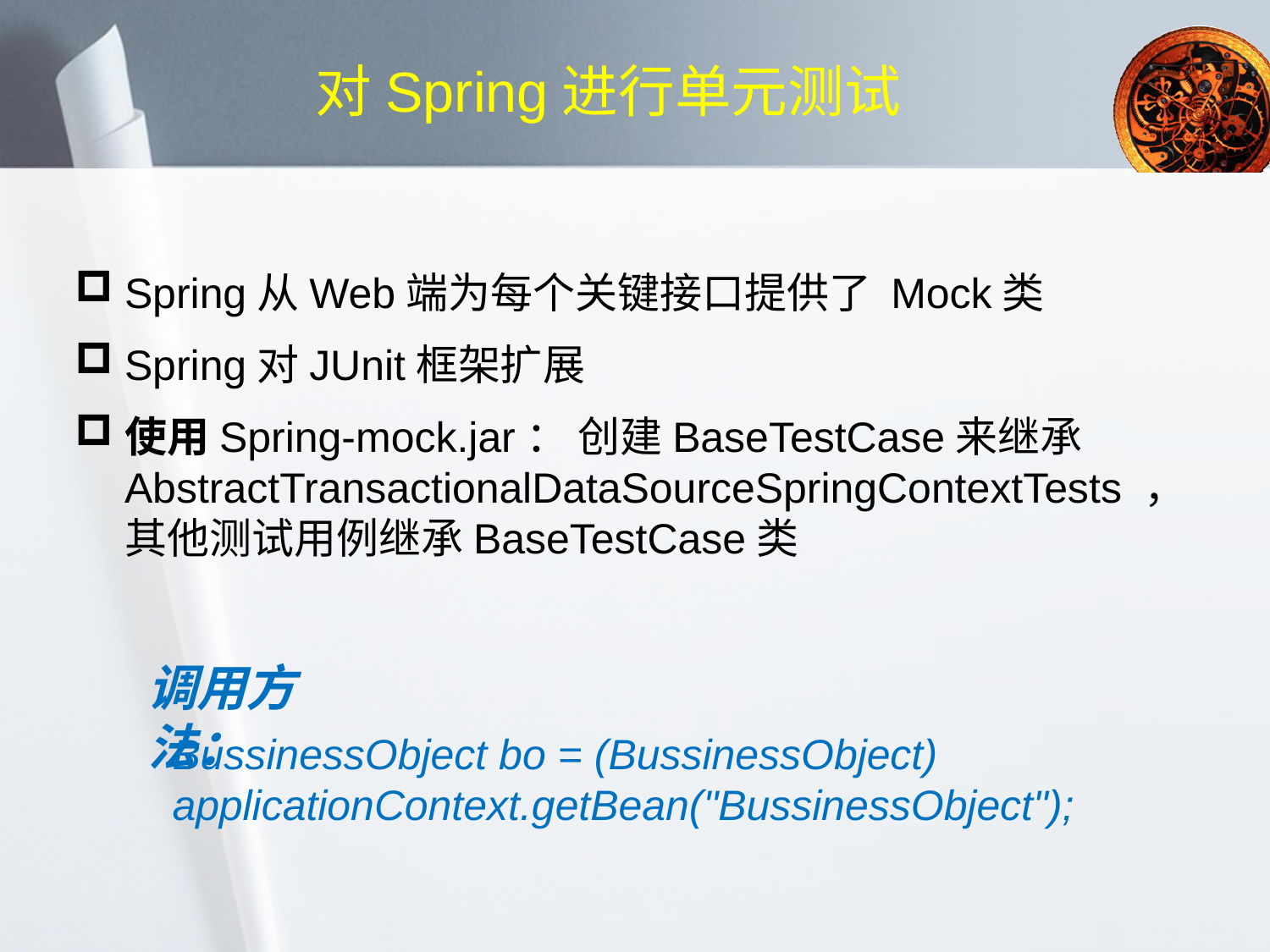

对Spring进行单元测试
Spring从Web端为每个关键接口提供了 Mock类
Spring对JUnit框架扩展
使用Spring-mock.jar： 创建BaseTestCase来继承AbstractTransactionalDataSourceSpringContextTests ，其他测试用例继承BaseTestCase类
调用方法：
BussinessObject bo = (BussinessObject) applicationContext.getBean("BussinessObject");